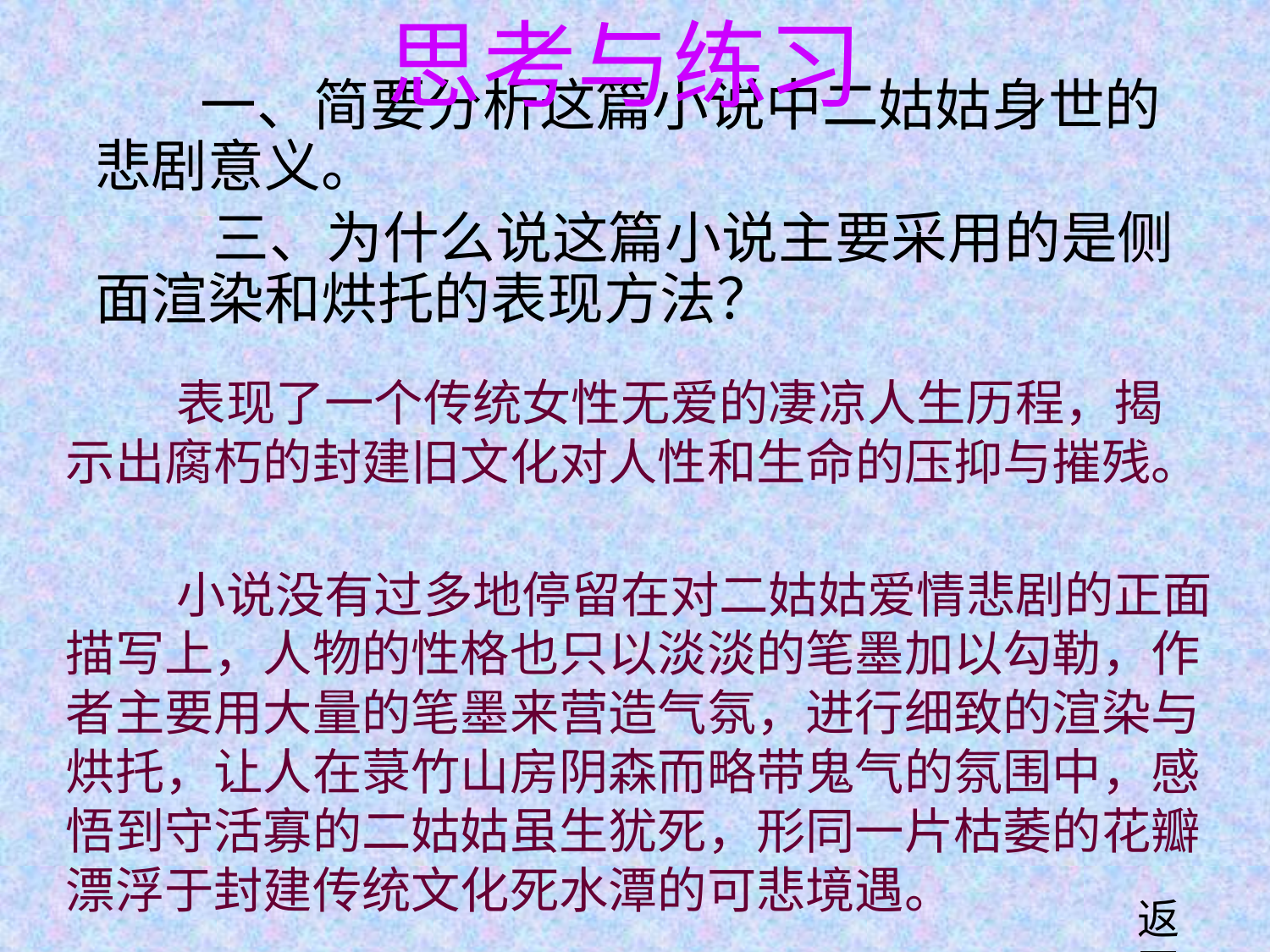

# 思考与练习
           一、简要分析这篇小说中二姑姑身世的悲剧意义。
            三、为什么说这篇小说主要采用的是侧面渲染和烘托的表现方法？
         表现了一个传统女性无爱的凄凉人生历程，揭示出腐朽的封建旧文化对人性和生命的压抑与摧残。
         小说没有过多地停留在对二姑姑爱情悲剧的正面描写上，人物的性格也只以淡淡的笔墨加以勾勒，作者主要用大量的笔墨来营造气氛，进行细致的渲染与烘托，让人在菉竹山房阴森而略带鬼气的氛围中，感悟到守活寡的二姑姑虽生犹死，形同一片枯萎的花瓣漂浮于封建传统文化死水潭的可悲境遇。
返回